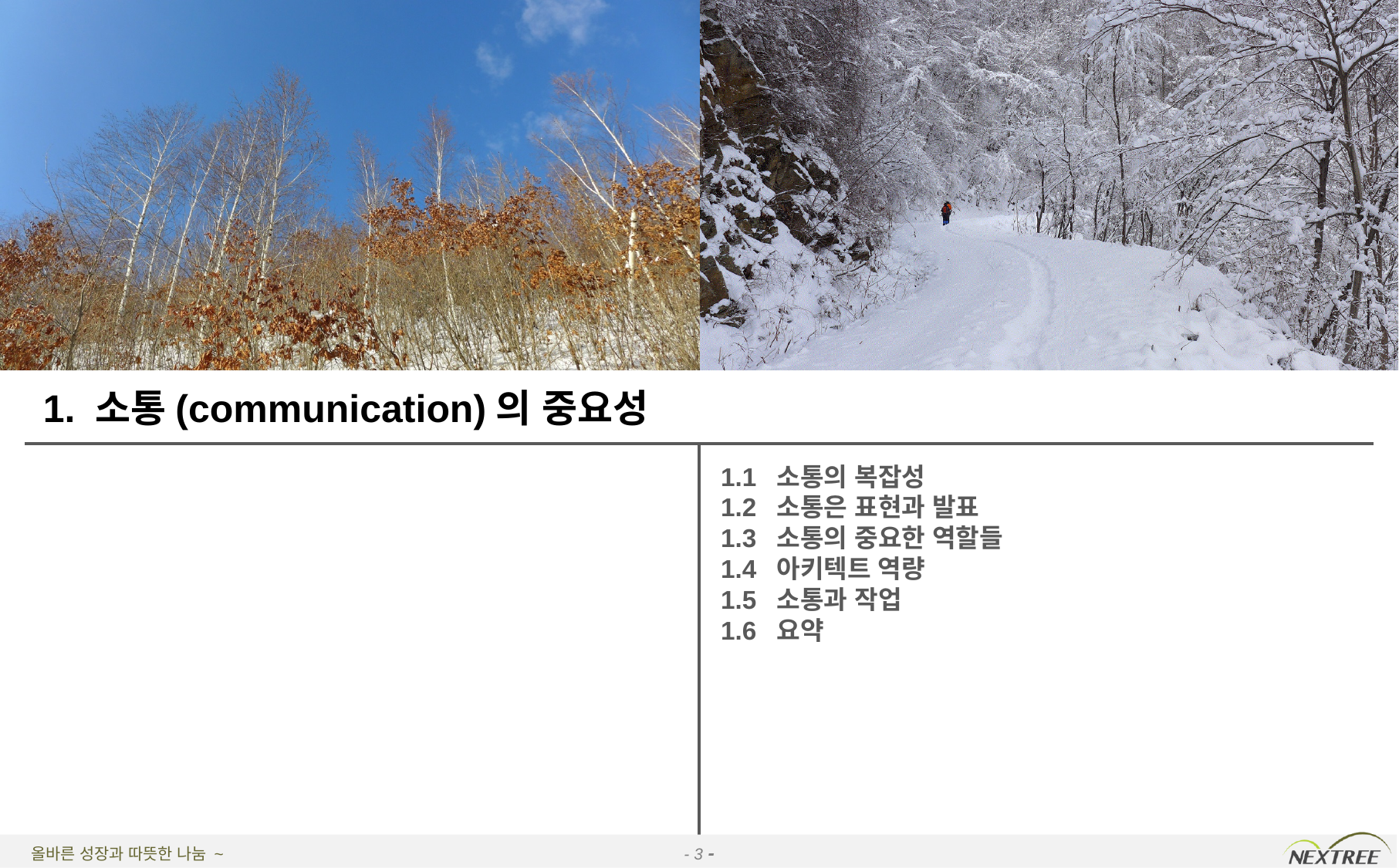

# 1. 소통(communication)의 중요성
1.1  소통의 복잡성
1.2  소통은 표현과 발표
1.3  소통의 중요한 역할들
1.4  아키텍트 역량
1.5  소통과 작업
1.6  요약